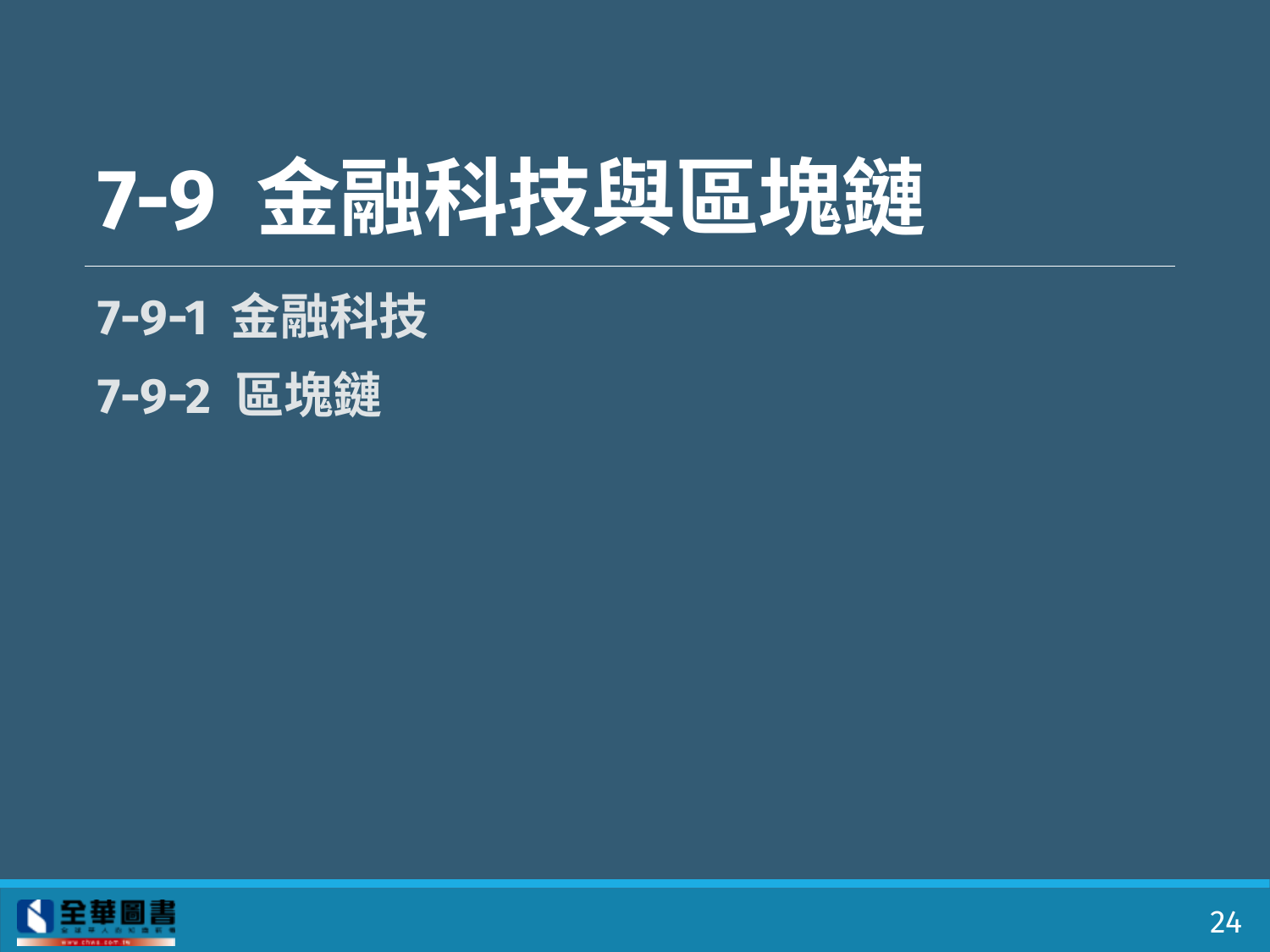

# 7-9 金融科技與區塊鏈
7-9-1 金融科技
7-9-2 區塊鏈
24